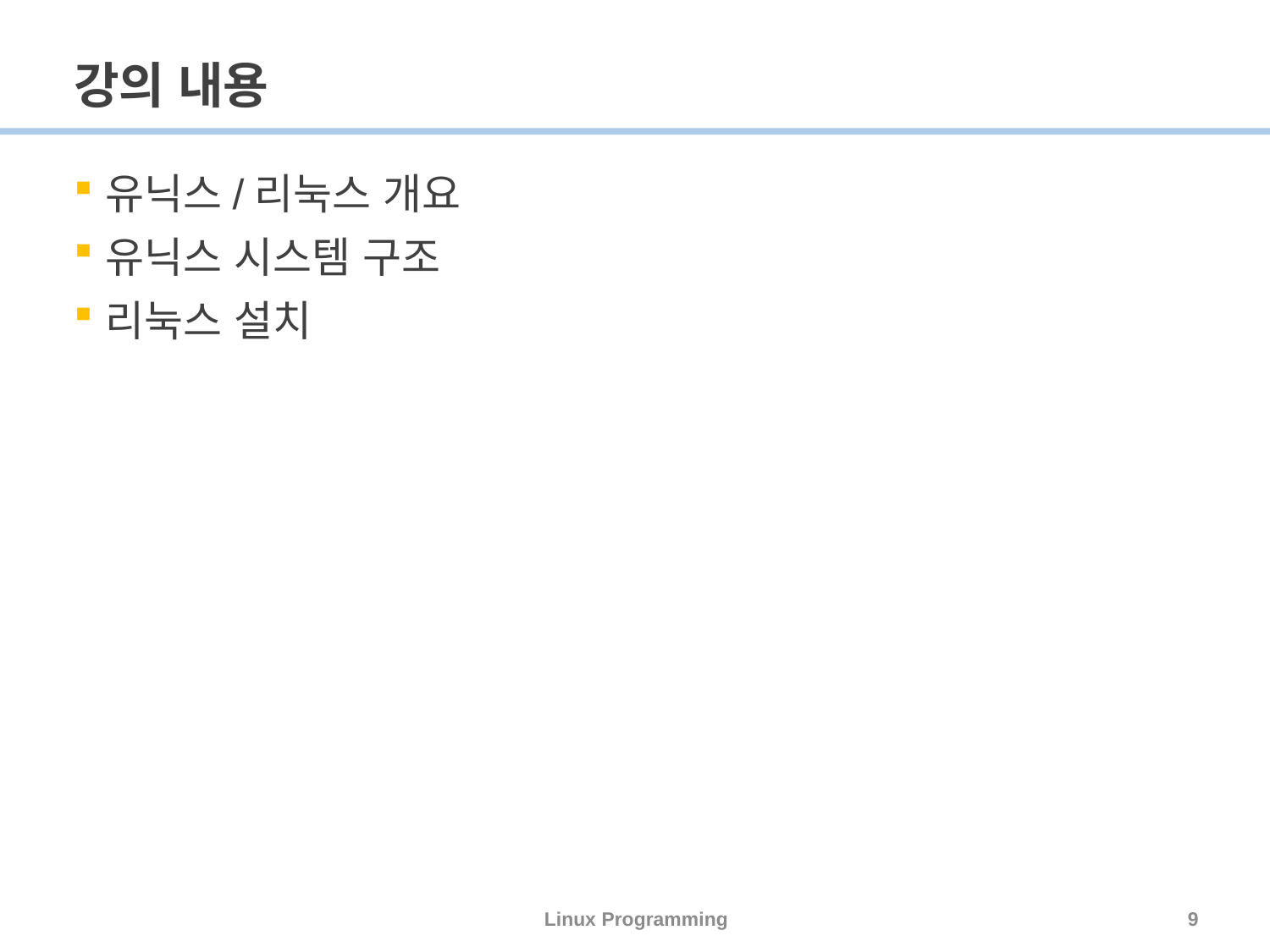

# 강의 내용
유닉스/리눅스 개요
유닉스 시스템 구조
리눅스 설치
Linux Programming
9